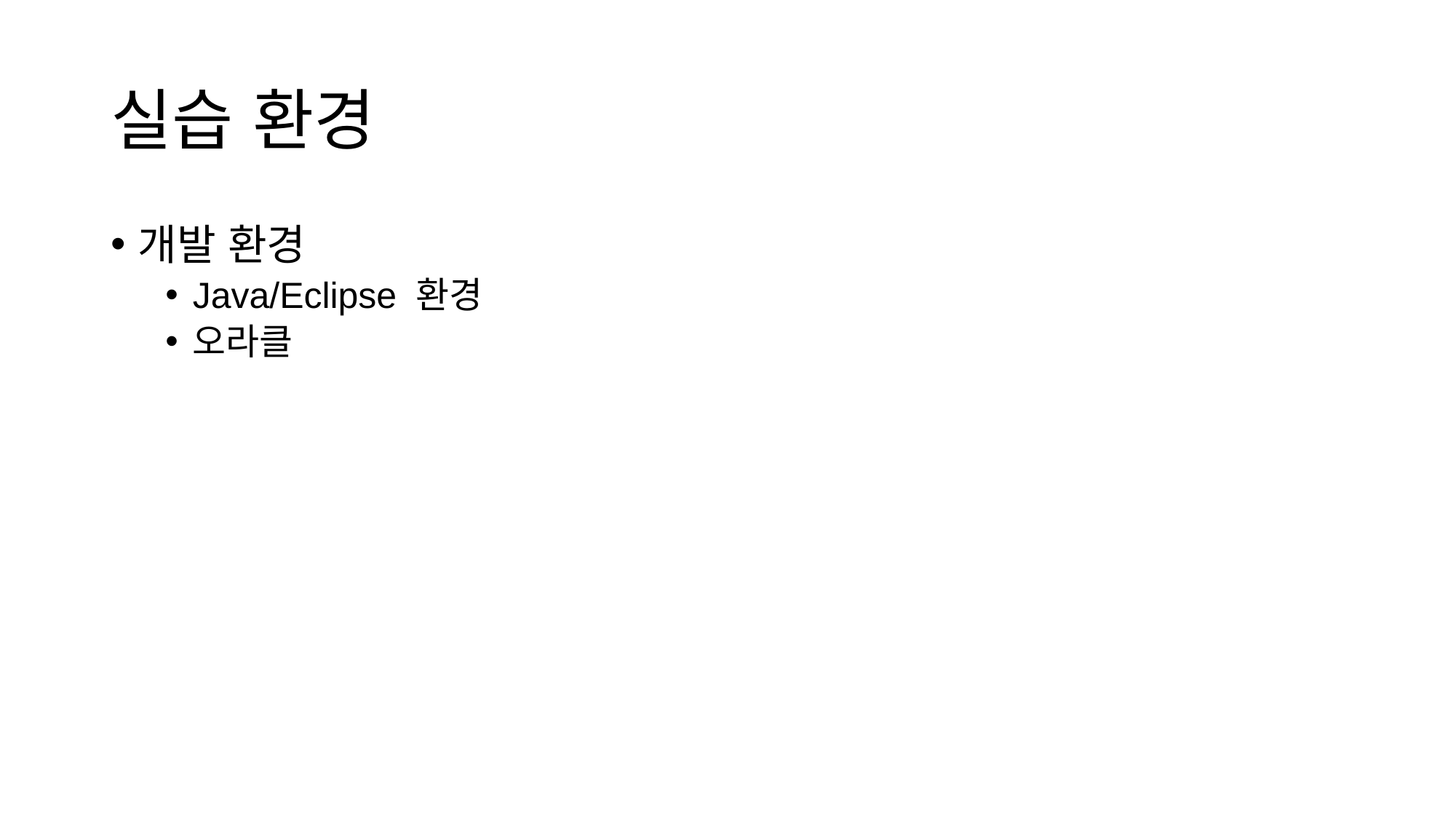

# 실습 환경
개발 환경
Java/Eclipse 환경
오라클